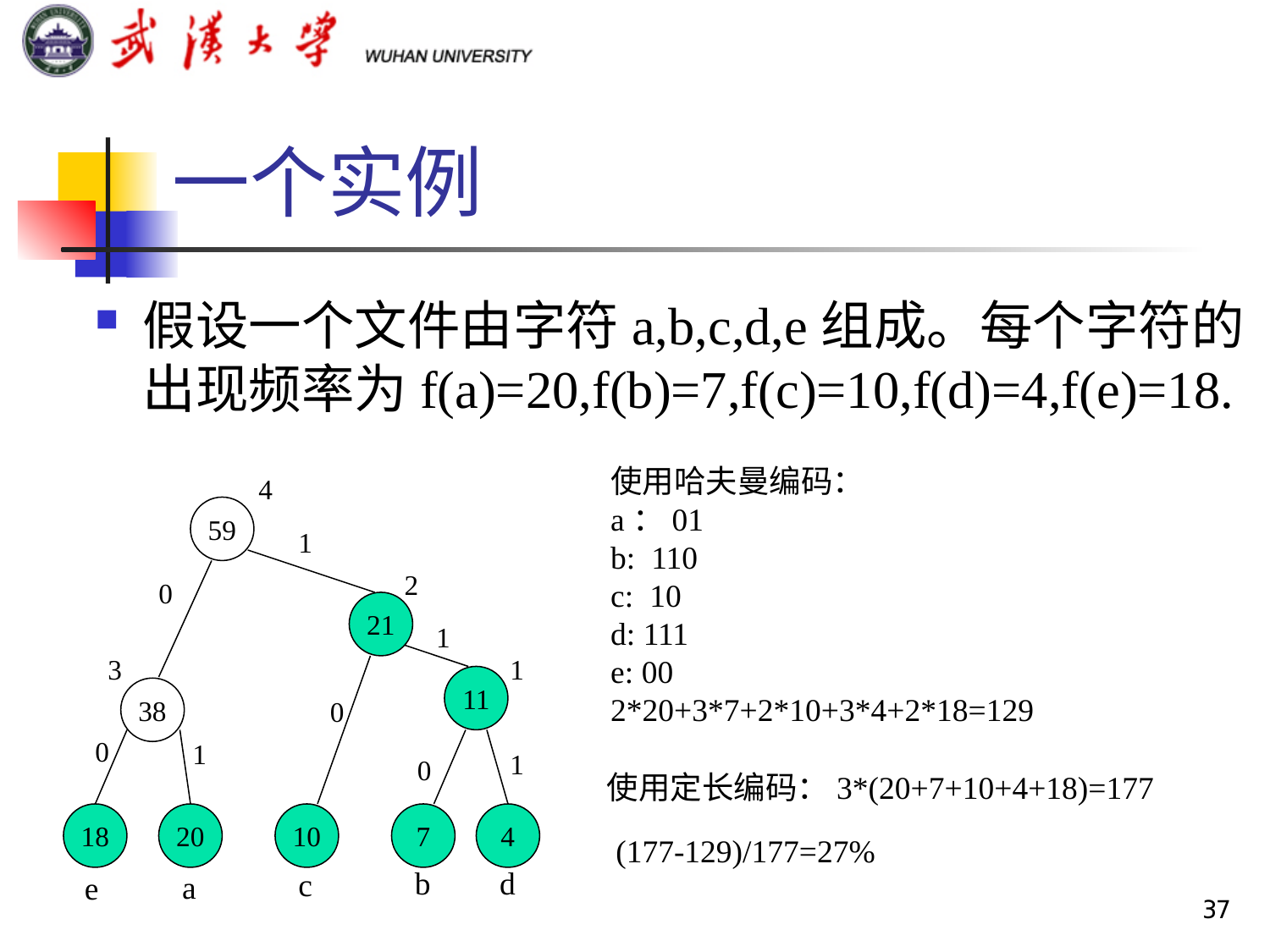

# 一个实例
假设一个文件由字符a,b,c,d,e组成。每个字符的出现频率为f(a)=20,f(b)=7,f(c)=10,f(d)=4,f(e)=18.
使用哈夫曼编码：
a：01
b:  110
c:  10
d: 111
e: 00
2*20+3*7+2*10+3*4+2*18=129
4
59
1

2
0
21
1
3

1

11
38
0
0

1

1
0
使用定长编码：3*(20+7+10+4+18)=177
18
20
10
7
4
(177-129)/177=27%
b
d
c
a
e
37